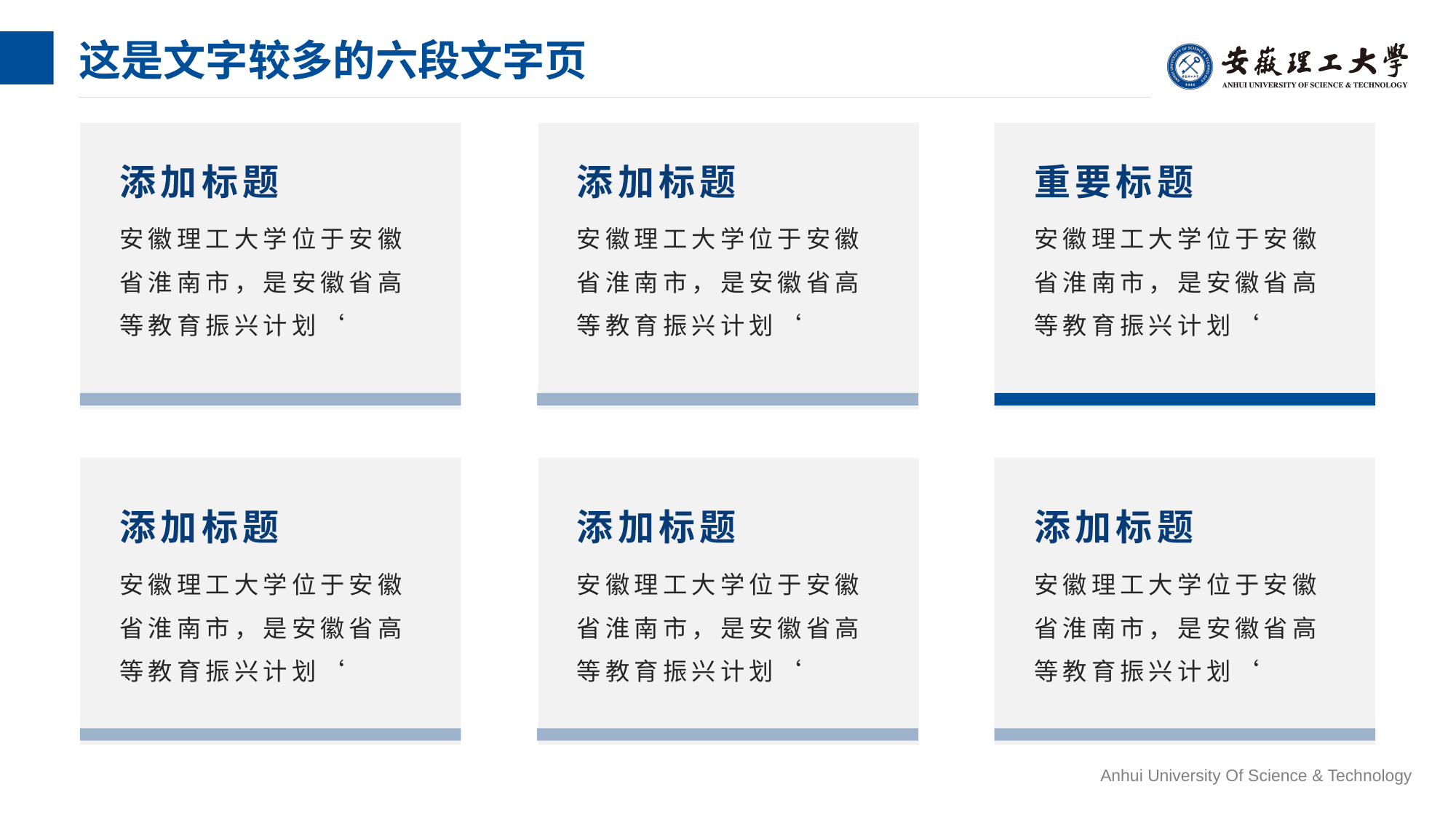

# 这是文字较多的六段文字页

添加标题
安徽理工大学位于安徽省淮南市，是安徽省高等教育振兴计划‘
添加标题
安徽理工大学位于安徽省淮南市，是安徽省高等教育振兴计划‘
重要标题
安徽理工大学位于安徽省淮南市，是安徽省高等教育振兴计划‘

添加标题
安徽理工大学位于安徽省淮南市，是安徽省高等教育振兴计划‘
添加标题
安徽理工大学位于安徽省淮南市，是安徽省高等教育振兴计划‘
添加标题
安徽理工大学位于安徽省淮南市，是安徽省高等教育振兴计划‘